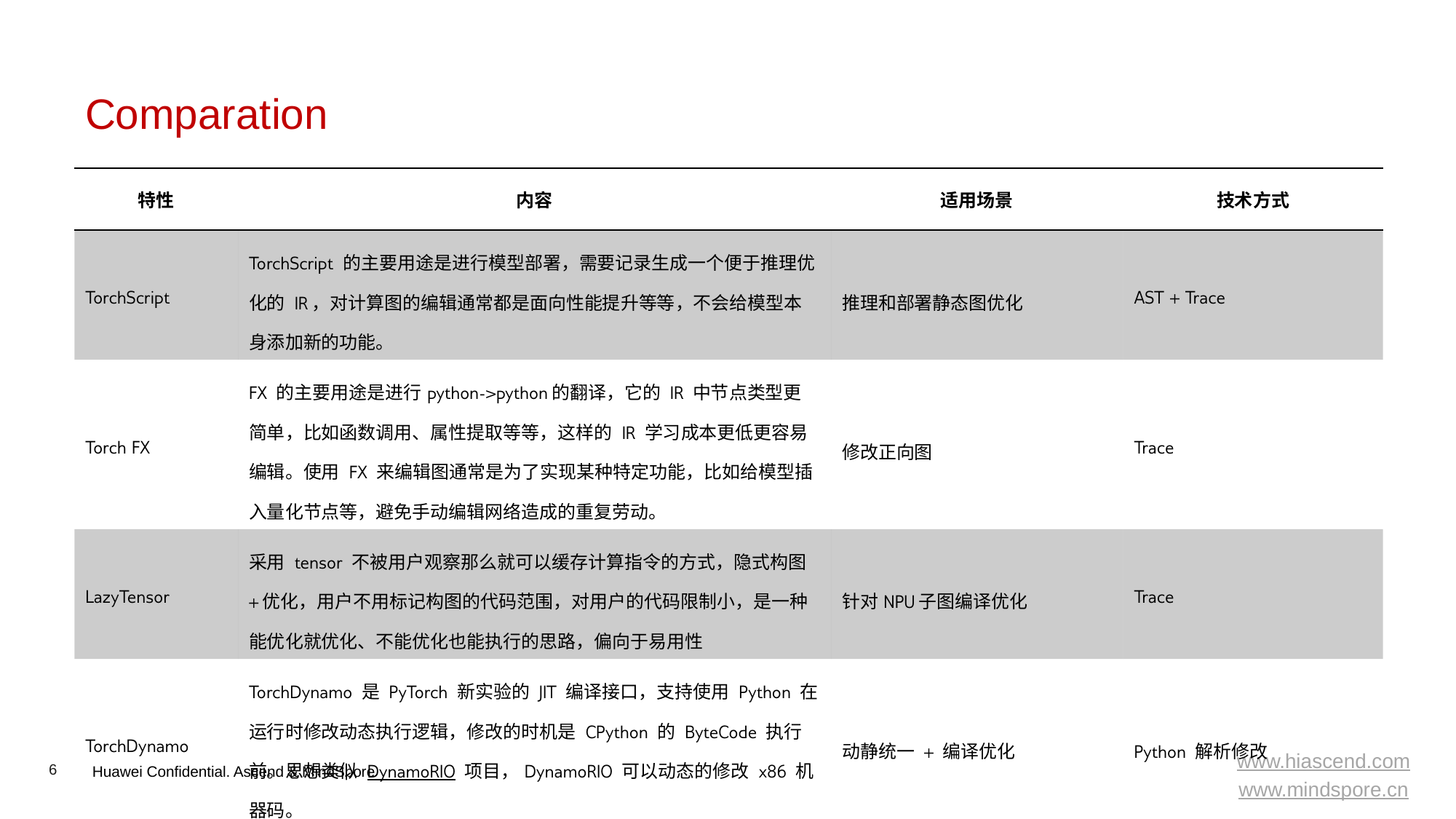

# Comparation
| 特性 | 内容 | 适用场景 | 技术方式 |
| --- | --- | --- | --- |
| TorchScript | TorchScript 的主要用途是进行模型部署，需要记录生成一个便于推理优化的 IR，对计算图的编辑通常都是面向性能提升等等，不会给模型本身添加新的功能。 | 推理和部署静态图优化 | AST + Trace |
| Torch FX | FX 的主要用途是进行python->python的翻译，它的 IR 中节点类型更简单，比如函数调用、属性提取等等，这样的 IR 学习成本更低更容易编辑。使用 FX 来编辑图通常是为了实现某种特定功能，比如给模型插入量化节点等，避免手动编辑网络造成的重复劳动。 | 修改正向图 | Trace |
| LazyTensor | 采用 tensor 不被用户观察那么就可以缓存计算指令的方式，隐式构图+优化，用户不用标记构图的代码范围，对用户的代码限制小，是一种能优化就优化、不能优化也能执行的思路，偏向于易用性 | 针对NPU子图编译优化 | Trace |
| TorchDynamo | TorchDynamo 是 PyTorch 新实验的 JIT 编译接口，支持使用 Python 在运行时修改动态执行逻辑，修改的时机是 CPython 的 ByteCode 执行前。思想类似 DynamoRIO 项目，DynamoRIO 可以动态的修改 x86 机器码。 | 动静统一 + 编译优化 | Python 解析修改 |